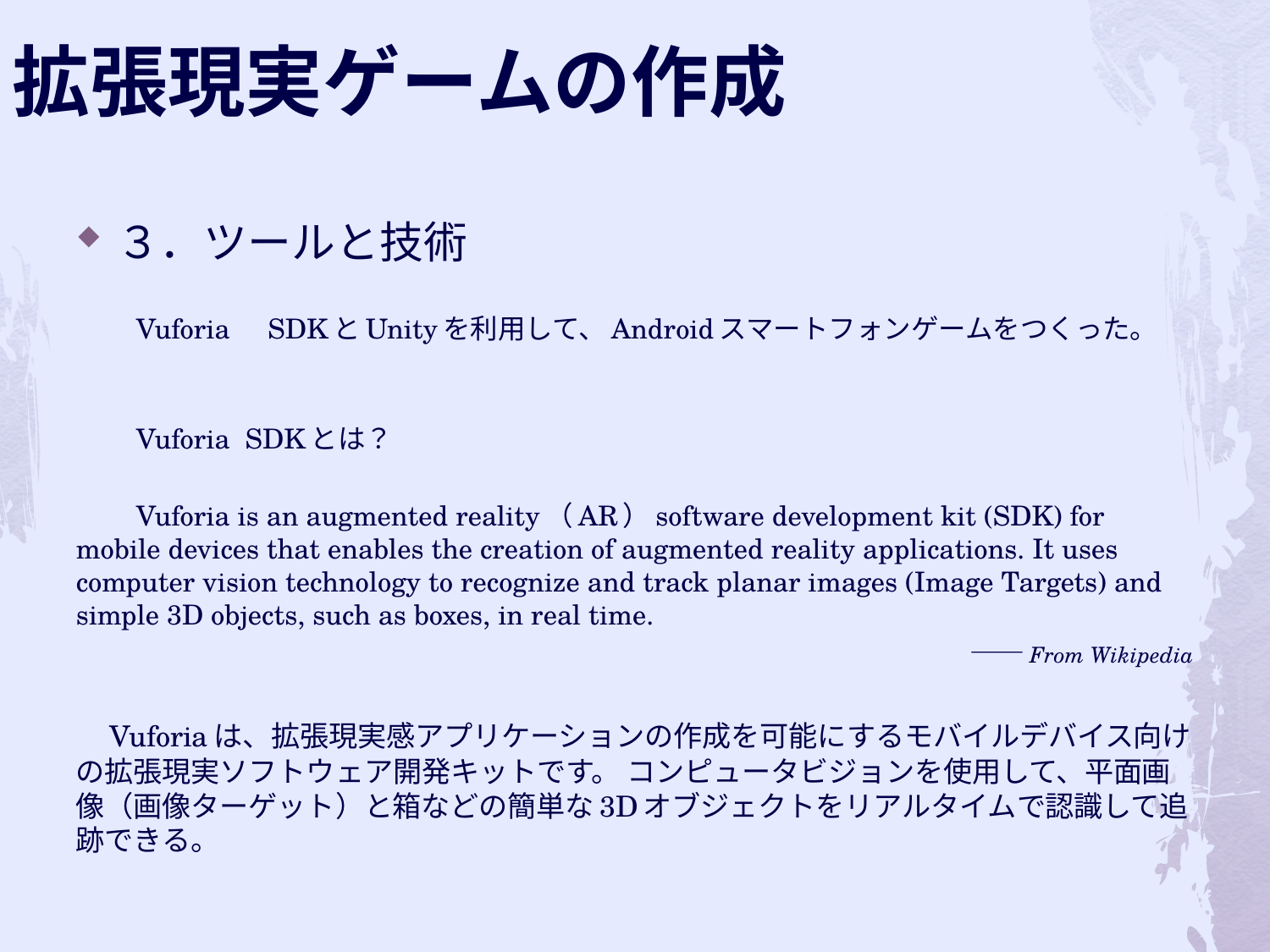

拡張現実ゲームの作成
３．ツールと技術

　　Vuforia　SDKとUnityを利用して、Androidスマートフォンゲームをつくった。

　　Vuforia  SDKとは？

　　Vuforia is an augmented reality（AR）software development kit (SDK) for mobile devices that enables the creation of augmented reality applications. It uses computer vision technology to recognize and track planar images (Image Targets) and simple 3D objects, such as boxes, in real time.
　　　　　　　　　　　　　　　　　　　　　　　　　　　　　　　　――From Wikipedia

    Vuforiaは、拡張現実感アプリケーションの作成を可能にするモバイルデバイス向けの拡張現実ソフトウェア開発キットです。 コンピュータビジョンを使用して、平面画像（画像ターゲット）と箱などの簡単な3Dオブジェクトをリアルタイムで認識して追跡できる。